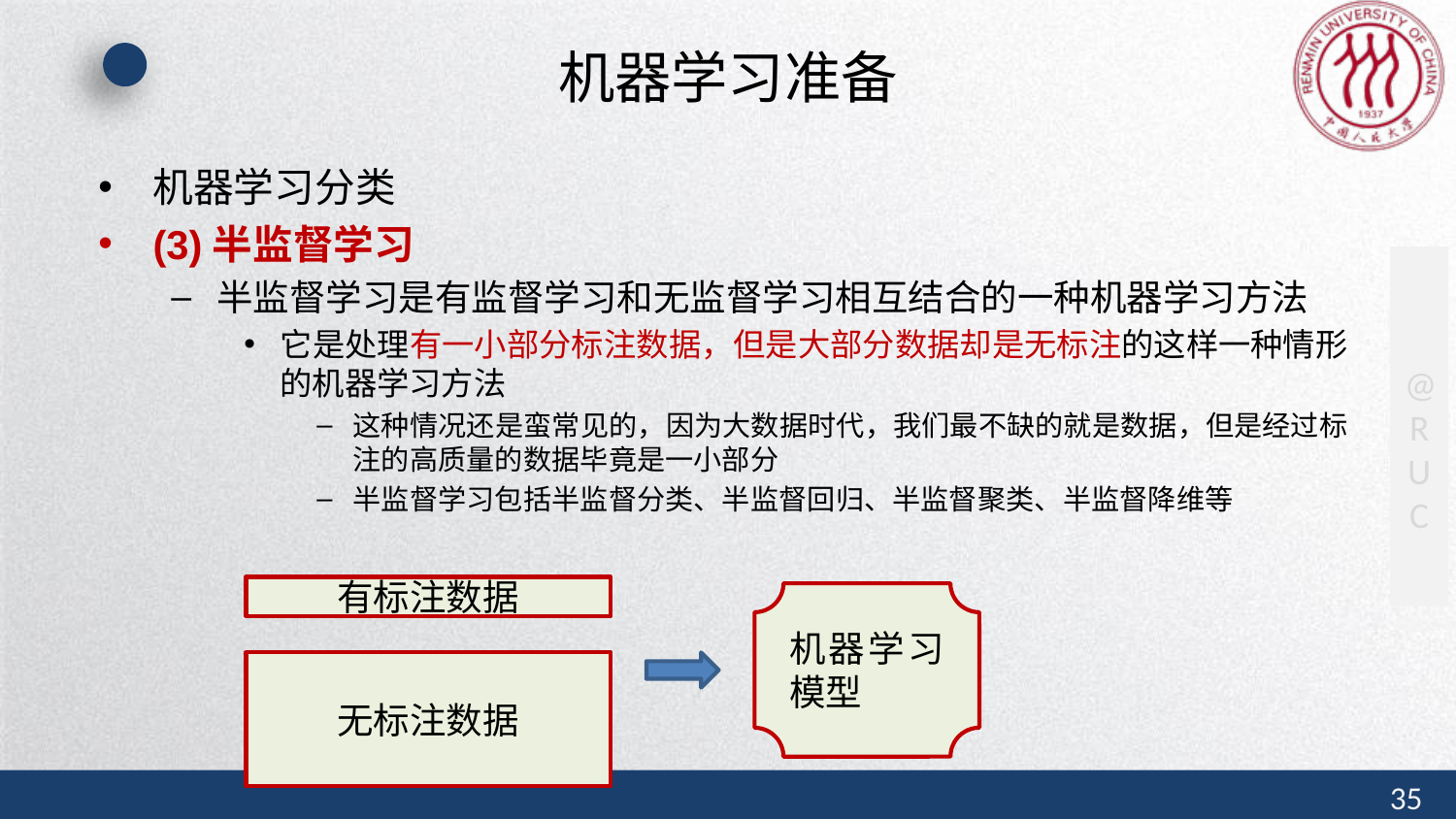

# 机器学习准备
机器学习分类
(3)半监督学习
半监督学习是有监督学习和无监督学习相互结合的一种机器学习方法
它是处理有一小部分标注数据，但是大部分数据却是无标注的这样一种情形的机器学习方法
这种情况还是蛮常见的，因为大数据时代，我们最不缺的就是数据，但是经过标注的高质量的数据毕竟是一小部分
半监督学习包括半监督分类、半监督回归、半监督聚类、半监督降维等
有标注数据
机器学习模型

无标注数据